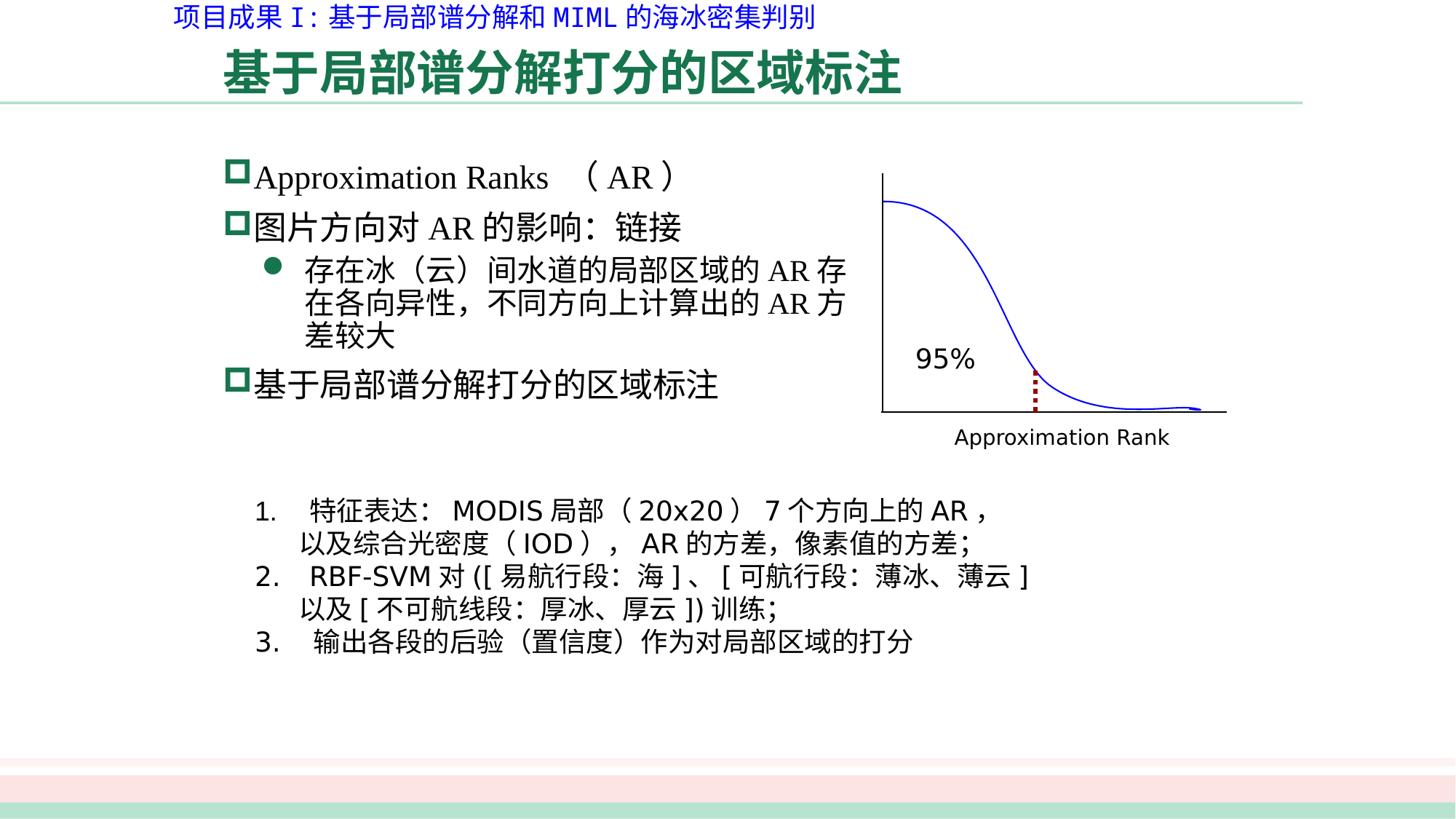

项目成果I:基于局部谱分解和MIML的海冰密集判别
# 基于局部谱分解打分的区域标注
Approximation Ranks （AR）
图片方向对AR的影响：链接
存在冰（云）间水道的局部区域的AR存在各向异性，不同方向上计算出的AR方差较大
基于局部谱分解打分的区域标注

95%
Approximation Rank
特征表达：MODIS局部（20x20）7个方向上的AR，
      以及综合光密度（IOD），AR的方差，像素值的方差；
RBF-SVM对([易航行段：海]、[可航行段：薄冰、薄云]
      以及[不可航线段：厚冰、厚云])训练；
3.   输出各段的后验（置信度）作为对局部区域的打分